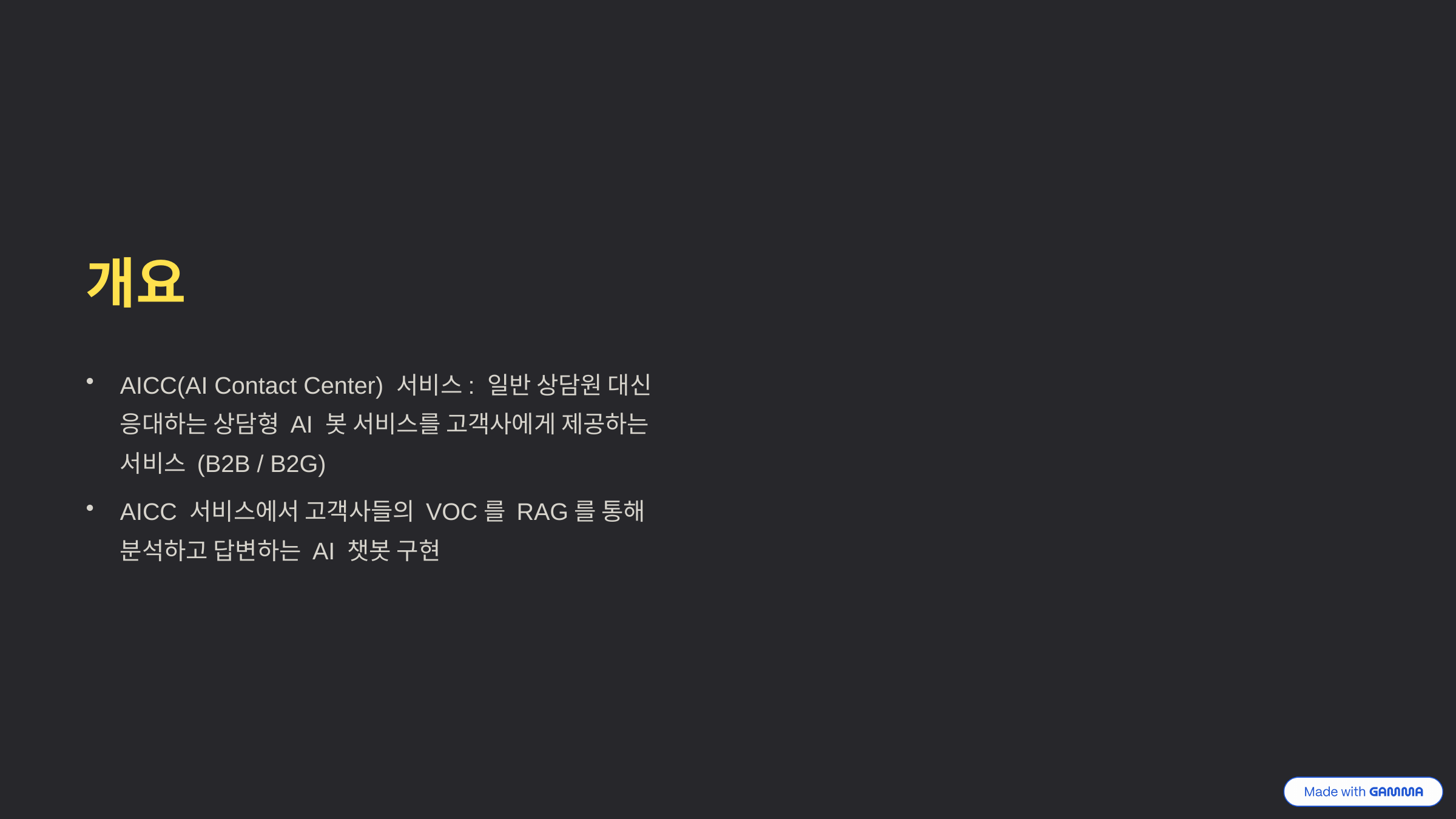

개요
AICC(AI Contact Center) 서비스: 일반 상담원 대신 응대하는 상담형 AI 봇 서비스를 고객사에게 제공하는 서비스 (B2B / B2G)

AICC 서비스에서 고객사들의 VOC를 RAG를 통해 분석하고 답변하는 AI 챗봇 구현